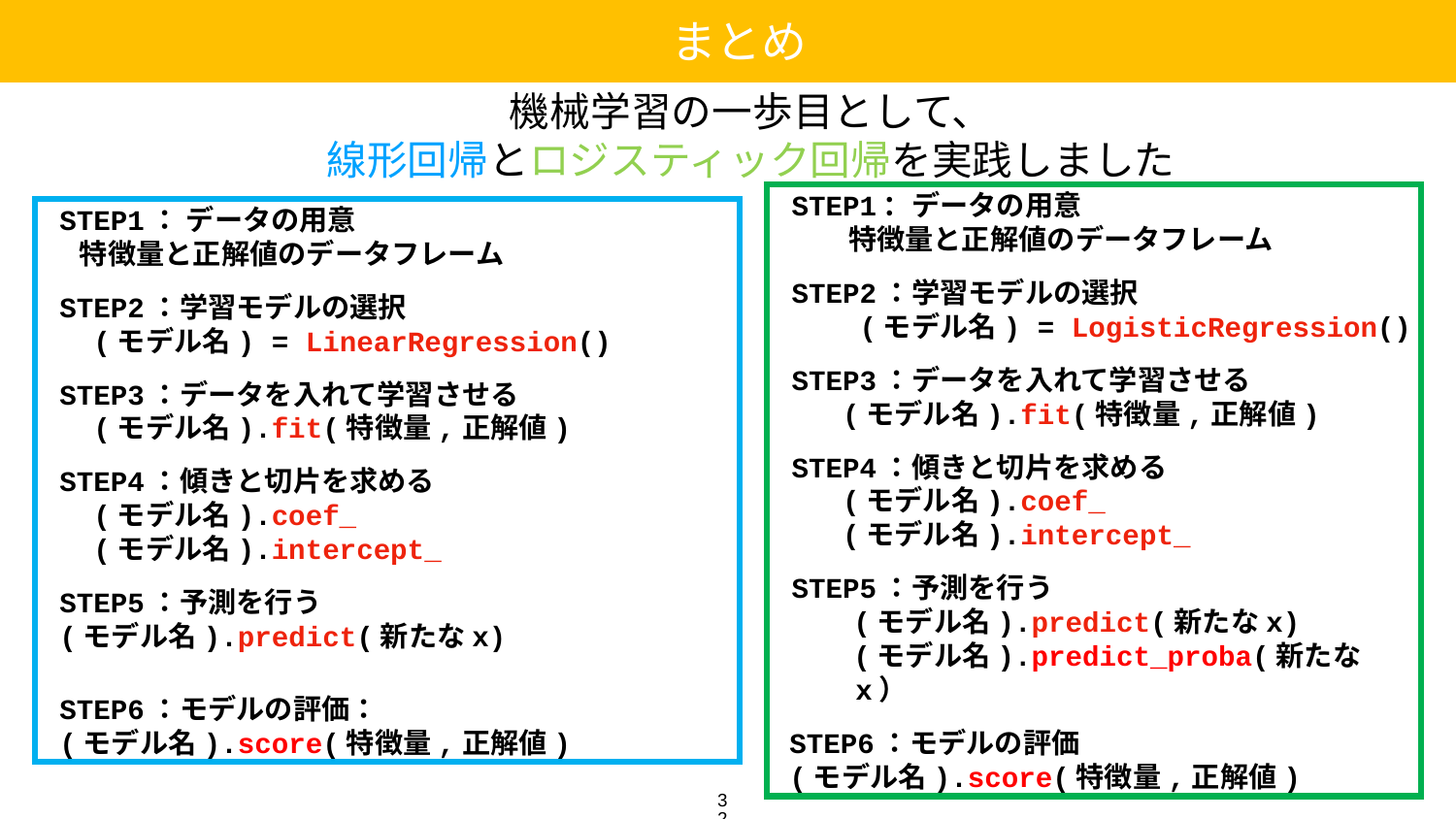

まとめ
機械学習の一歩目として、
線形回帰とロジスティック回帰を実践しました
STEP1： データの用意
  特徴量と正解値のデータフレーム

STEP2：学習モデルの選択
  (モデル名) = LinearRegression()

STEP3：データを入れて学習させる
  (モデル名).fit(特徴量,正解値)

STEP4：傾きと切片を求める
  (モデル名).coef_
  (モデル名).intercept_

STEP5：予測を行う
(モデル名).predict(新たなx)

STEP6：モデルの評価：
(モデル名).score(特徴量,正解値)
STEP1：データの用意
　　特徴量と正解値のデータフレーム

STEP2：学習モデルの選択
    (モデル名) = LogisticRegression()

STEP3：データを入れて学習させる
   (モデル名).fit(特徴量,正解値)

STEP4：傾きと切片を求める
   (モデル名).coef_
   (モデル名).intercept_

STEP5：予測を行う
(モデル名).predict(新たなx)
(モデル名).predict_proba(新たなx）

STEP6：モデルの評価
(モデル名).score(特徴量,正解値)
32